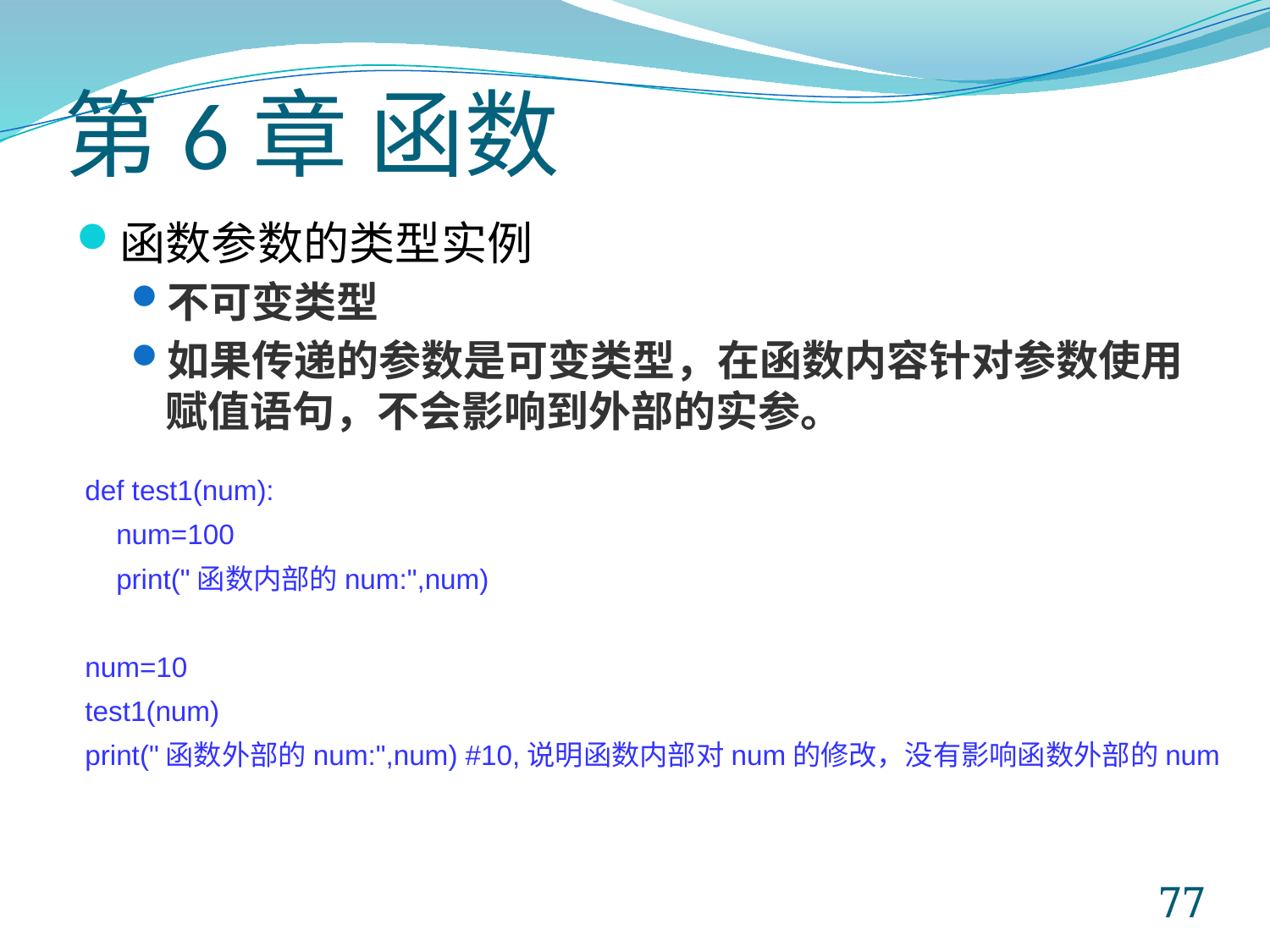

# 第6章 函数
函数参数的类型实例

不可变类型
如果传递的参数是可变类型，在函数内容针对参数使用赋值语句，不会影响到外部的实参。

def test1(num):
    num=100
    print("函数内部的num:",num)

num=10
test1(num)
print("函数外部的num:",num) #10,说明函数内部对num的修改，没有影响函数外部的num
77